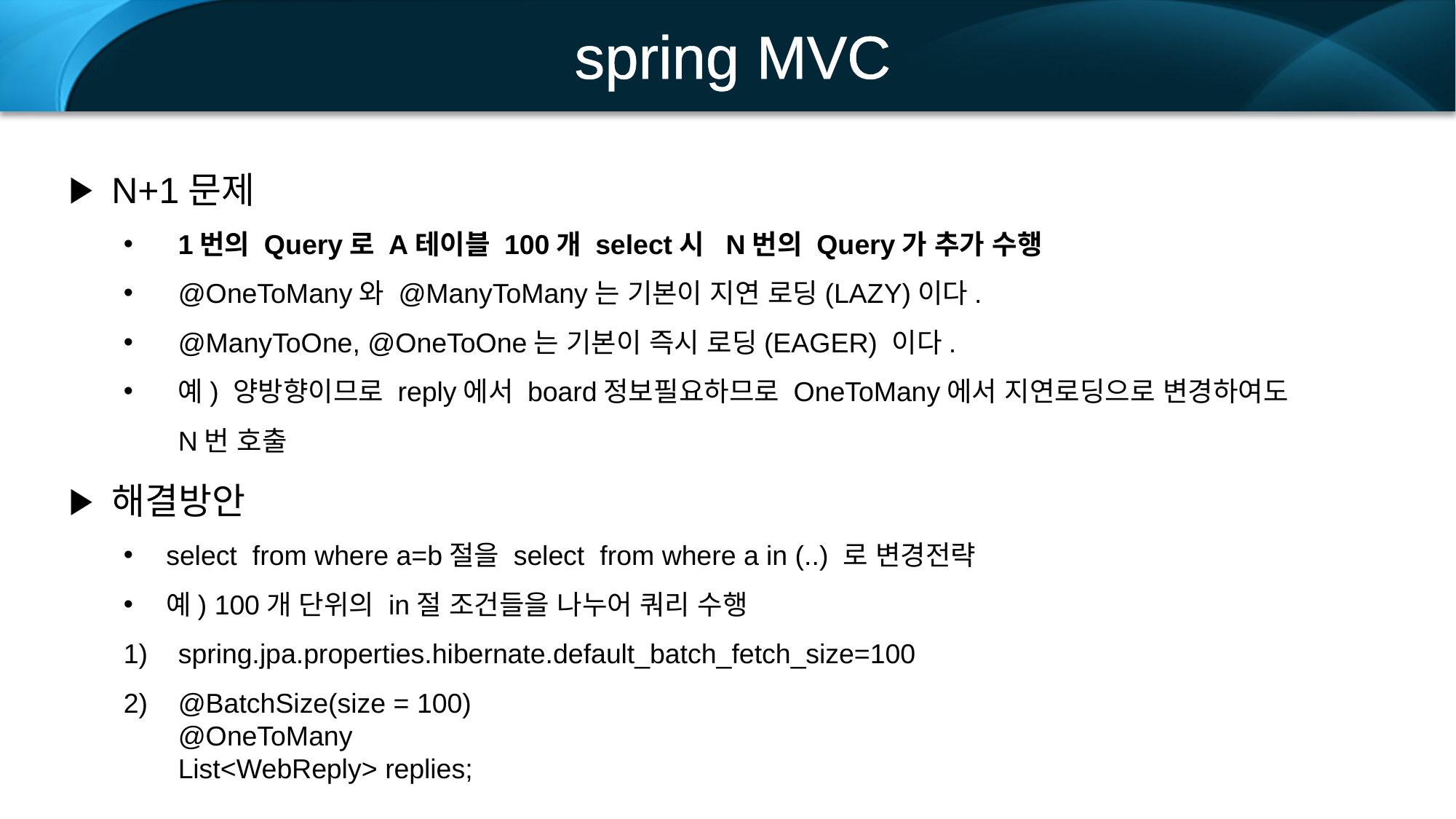

spring MVC
N+1문제
1번의 Query로 A테이블 100개 select시  N번의 Query가 추가 수행
@OneToMany와 @ManyToMany는 기본이 지연 로딩(LAZY)이다.
@ManyToOne, @OneToOne는 기본이 즉시 로딩(EAGER) 이다.
예) 양방향이므로 reply에서 board정보필요하므로 OneToMany에서 지연로딩으로 변경하여도 N번 호출
해결방안
select  from where a=b절을 select  from where a in (..) 로 변경전략
예) 100개 단위의 in절 조건들을 나누어 쿼리 수행
spring.jpa.properties.hibernate.default_batch_fetch_size=100
@BatchSize(size = 100)
	@OneToMany
	List<WebReply> replies;